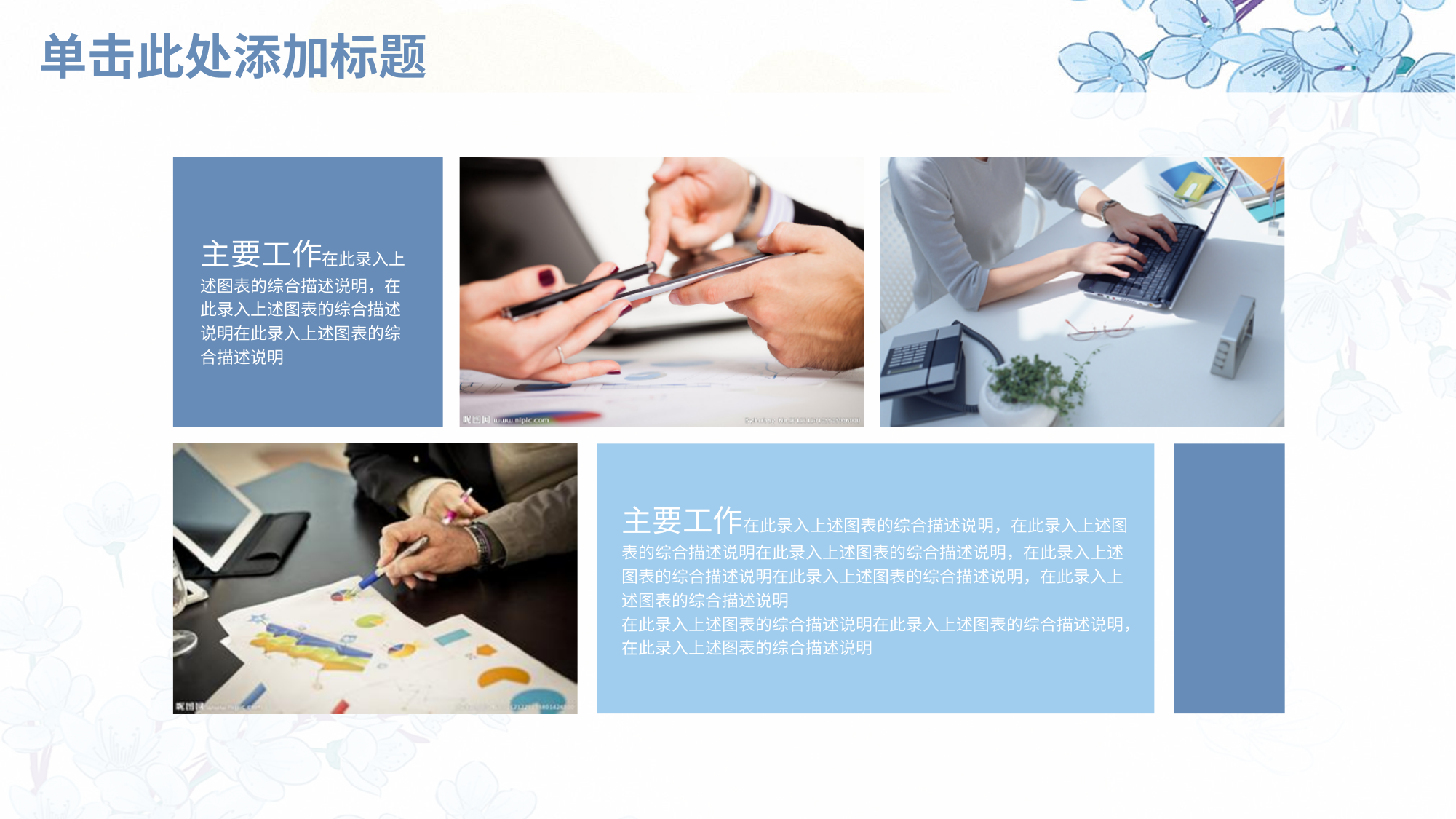

# 单击此处添加标题

主要工作在此录入上述图表的综合描述说明，在此录入上述图表的综合描述说明在此录入上述图表的综合描述说明

主要工作在此录入上述图表的综合描述说明，在此录入上述图表的综合描述说明在此录入上述图表的综合描述说明，在此录入上述图表的综合描述说明在此录入上述图表的综合描述说明，在此录入上述图表的综合描述说明
在此录入上述图表的综合描述说明在此录入上述图表的综合描述说明，在此录入上述图表的综合描述说明